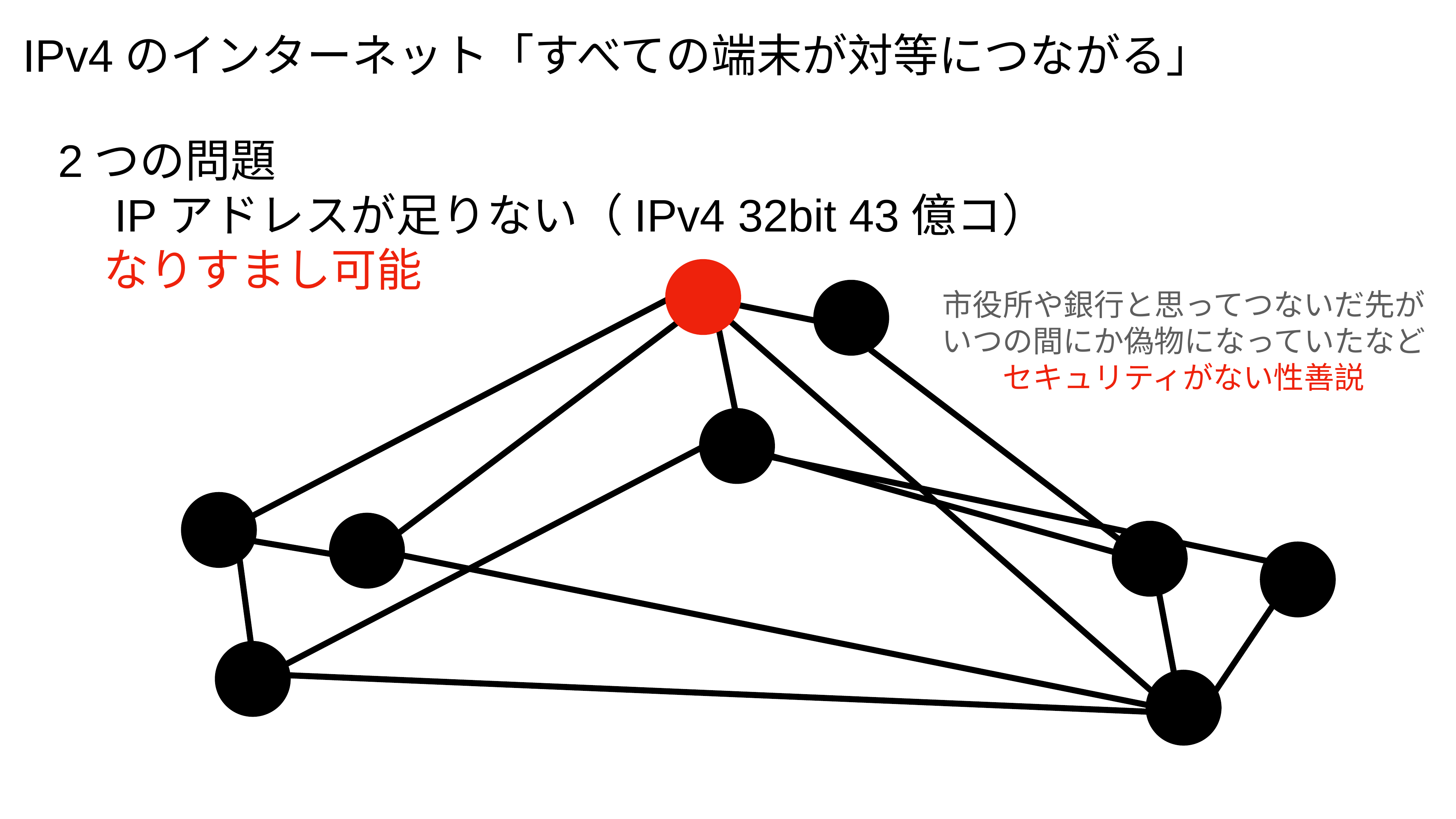

IPv4のインターネット「すべての端末が対等につながる」
2つの問題
　IPアドレスが足りない（IPv4 32bit 43億コ）
　なりすまし可能

市役所や銀行と思ってつないだ先が
いつの間にか偽物になっていたなど
セキュリティがない性善説